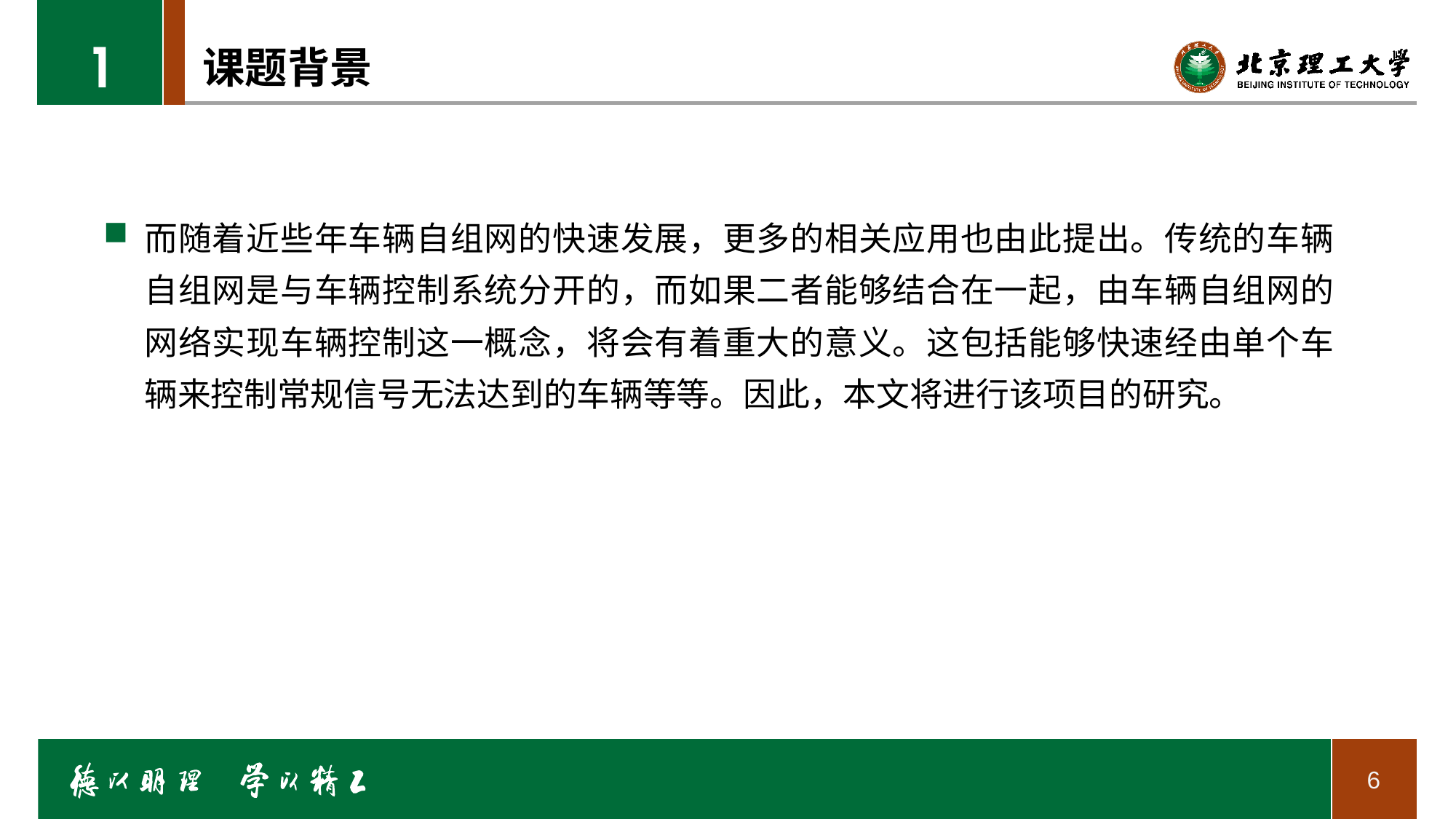

1
# 课题背景
而随着近些年车辆自组网的快速发展，更多的相关应用也由此提出。传统的车辆自组网是与车辆控制系统分开的，而如果二者能够结合在一起，由车辆自组网的网络实现车辆控制这一概念，将会有着重大的意义。这包括能够快速经由单个车辆来控制常规信号无法达到的车辆等等。因此，本文将进行该项目的研究。